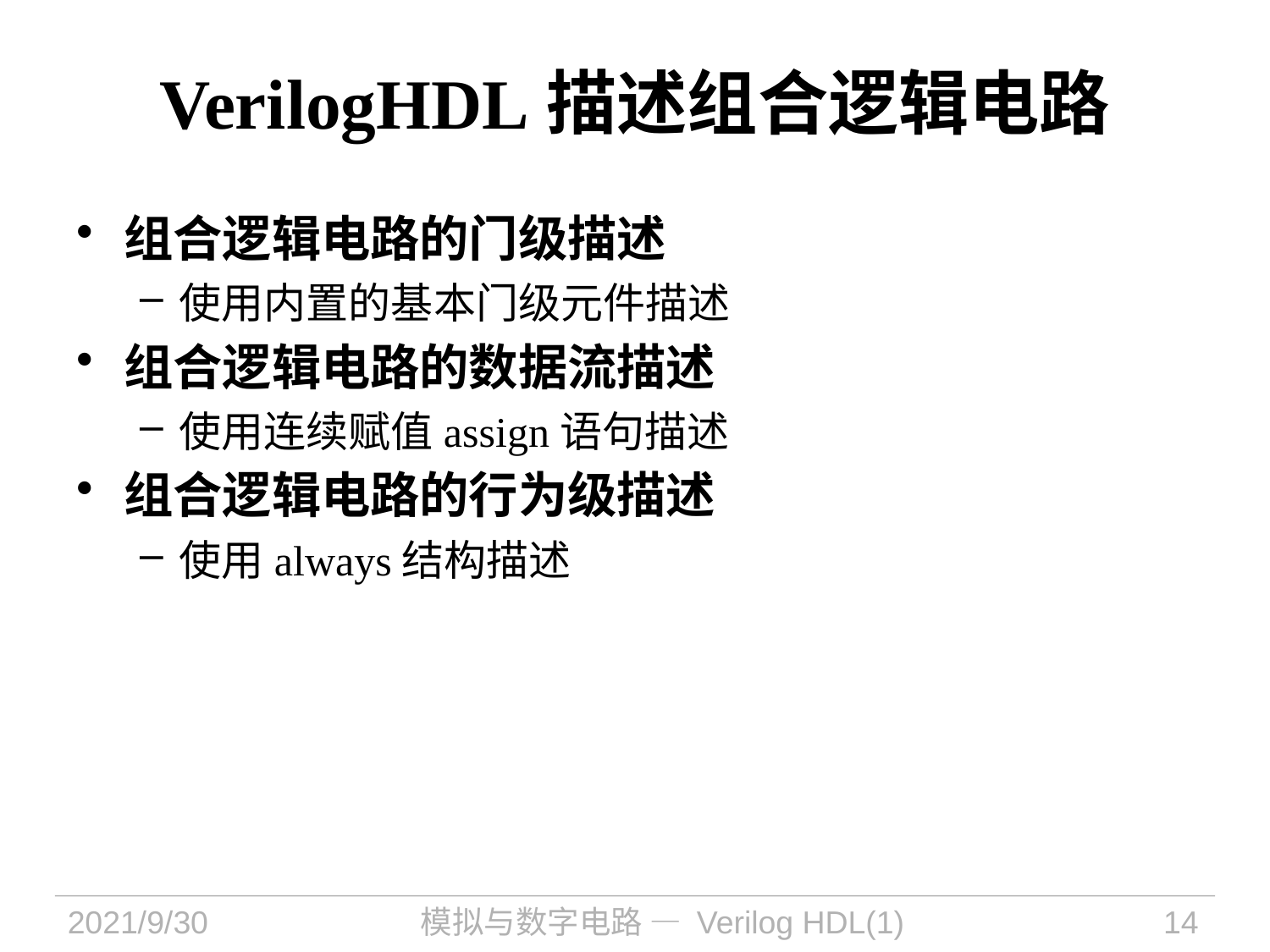

# VerilogHDL描述组合逻辑电路
组合逻辑电路的门级描述
使用内置的基本门级元件描述
组合逻辑电路的数据流描述
使用连续赋值assign语句描述
组合逻辑电路的行为级描述
使用always结构描述
2021/9/30
模拟与数字电路 — Verilog HDL(1)
14